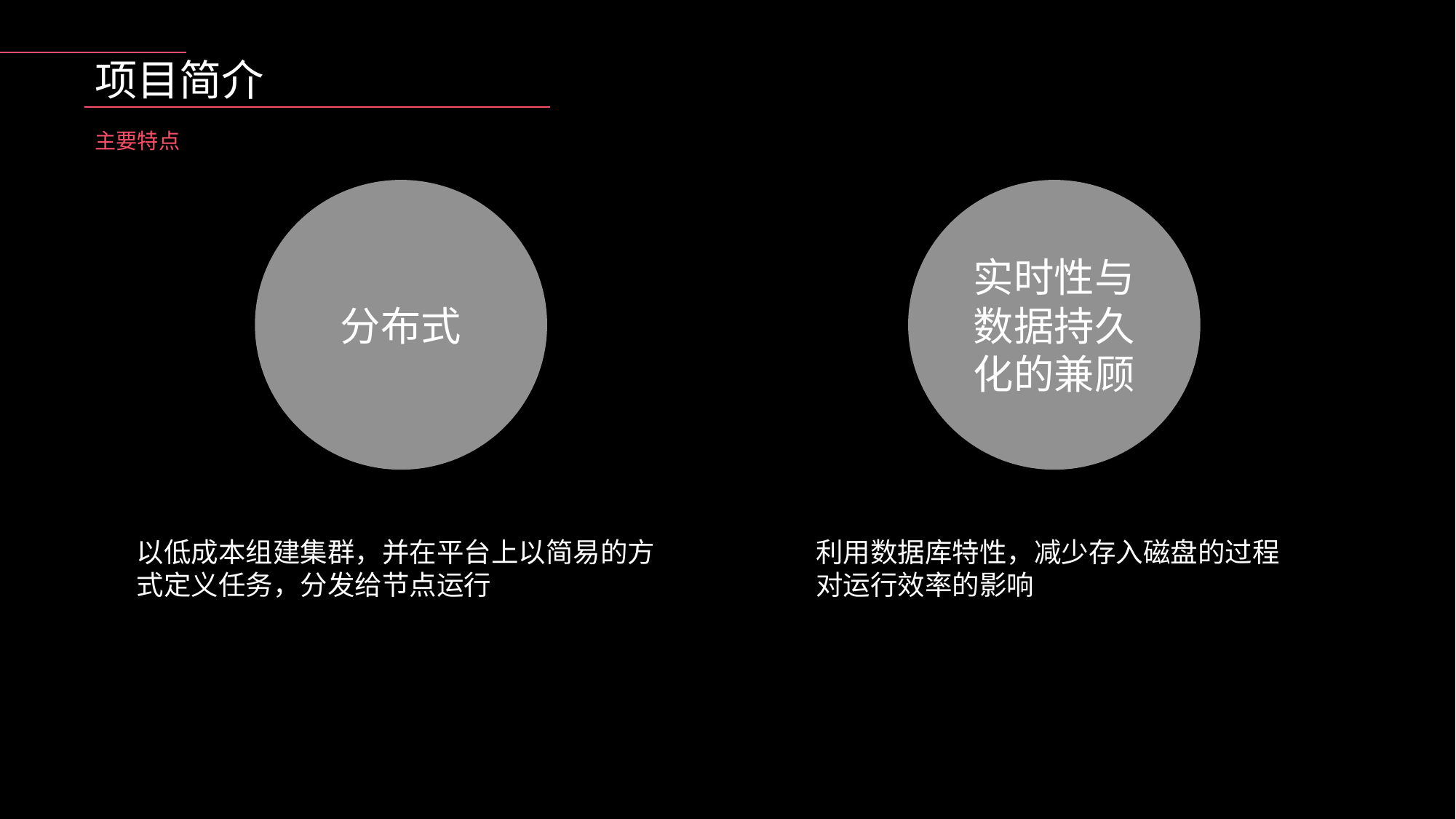

项目简介
主要特点
分布式
实时性与数据持久化的兼顾
以低成本组建集群，并在平台上以简易的方式定义任务，分发给节点运行
利用数据库特性，减少存入磁盘的过程对运行效率的影响